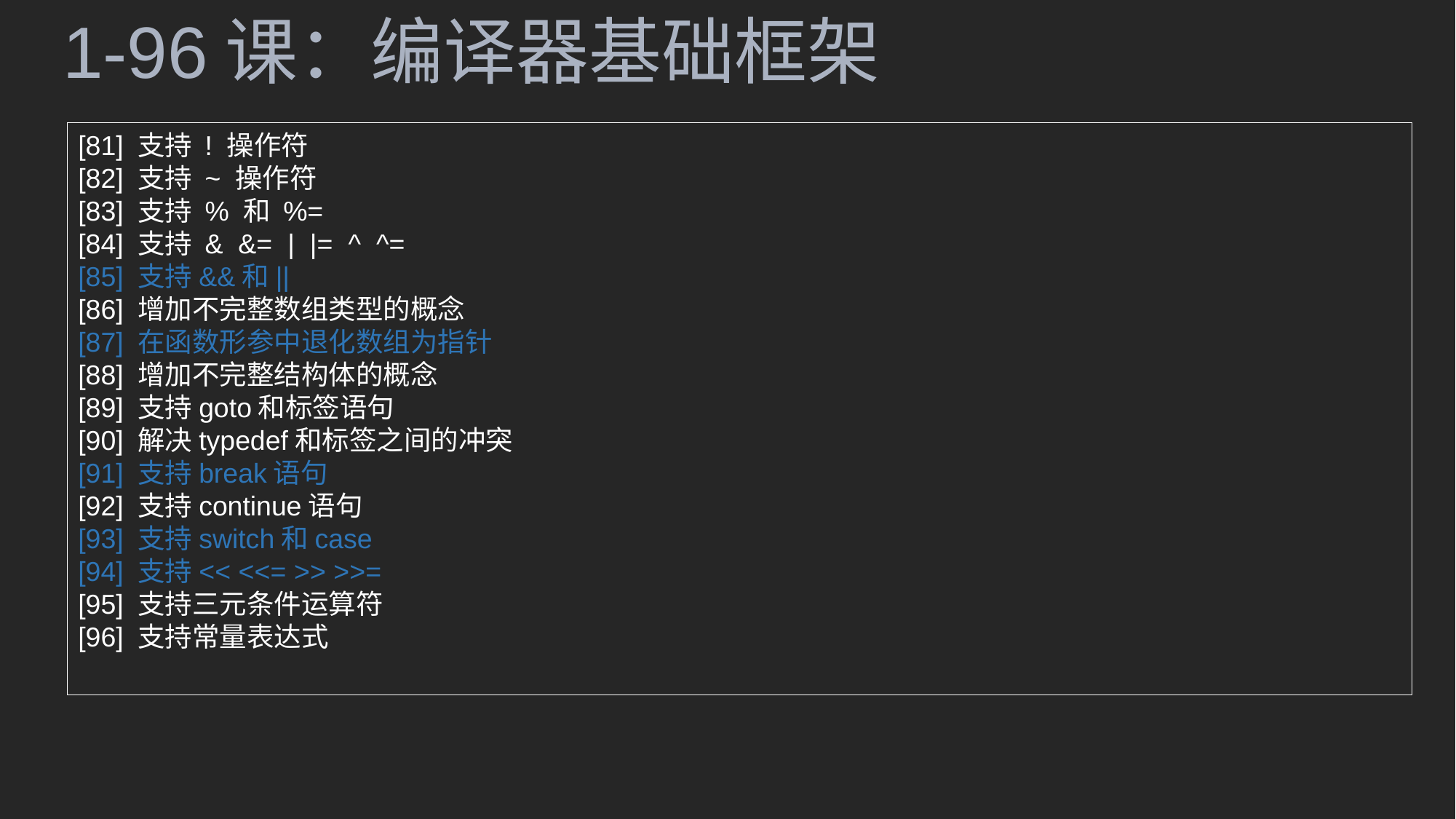

1-96课：编译器基础框架
[81] 支持 ! 操作符
[82] 支持 ~ 操作符
[83] 支持 % 和 %=
[84] 支持 &  &=  |  |=  ^  ^=
[85] 支持&&和||
[86] 增加不完整数组类型的概念
[87] 在函数形参中退化数组为指针
[88] 增加不完整结构体的概念
[89] 支持goto和标签语句
[90] 解决typedef和标签之间的冲突
[91] 支持break语句
[92] 支持continue语句
[93] 支持switch和case
[94] 支持<< <<= >> >>=
[95] 支持三元条件运算符
[96] 支持常量表达式